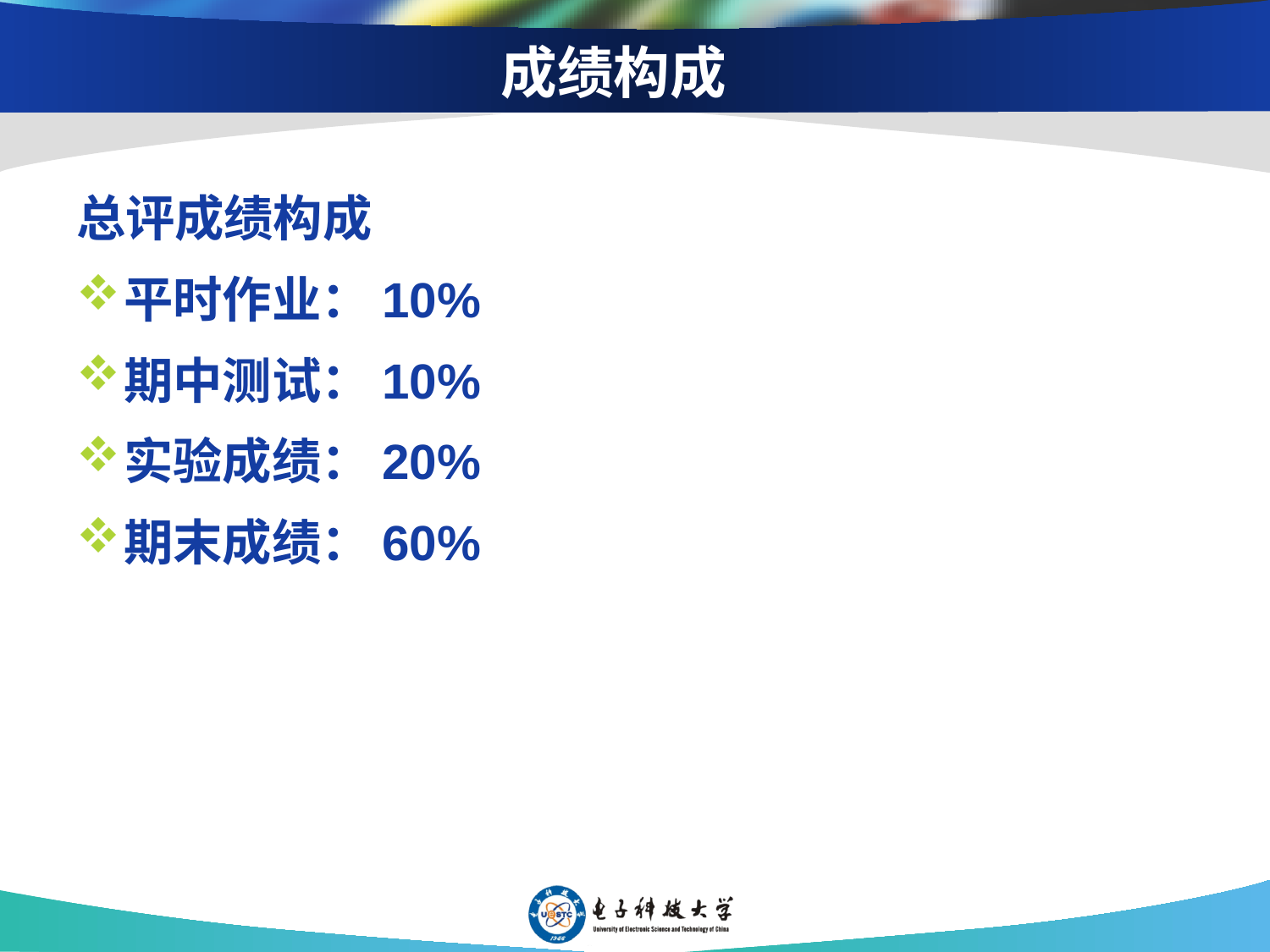

# 成绩构成
总评成绩构成
平时作业：10%
期中测试：10%
实验成绩：20%
期末成绩：60%